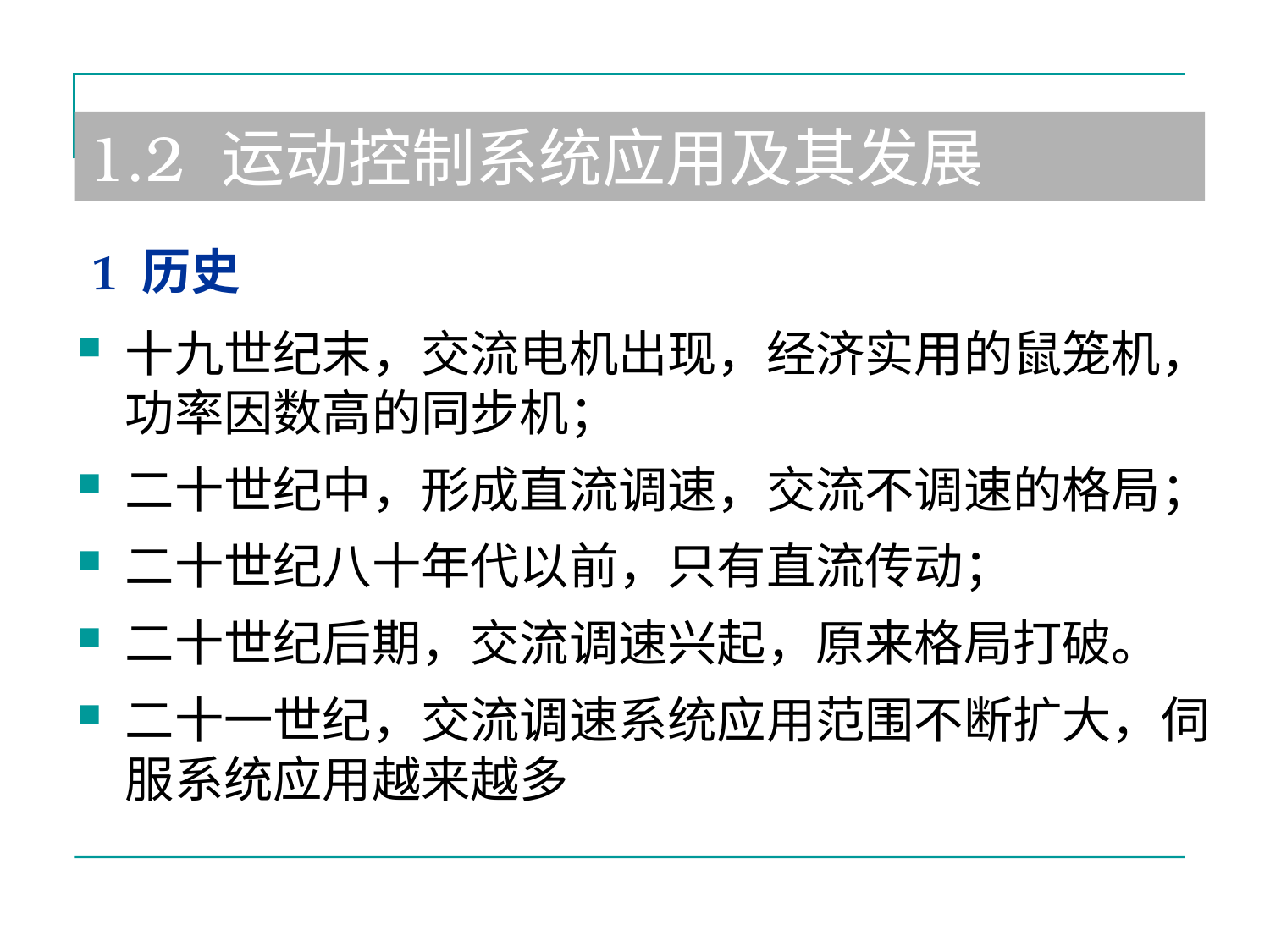

# 1.2 运动控制系统应用及其发展
1 历史
十九世纪末，交流电机出现，经济实用的鼠笼机，功率因数高的同步机；
二十世纪中，形成直流调速，交流不调速的格局；
二十世纪八十年代以前，只有直流传动；
二十世纪后期，交流调速兴起，原来格局打破。
二十一世纪，交流调速系统应用范围不断扩大，伺服系统应用越来越多